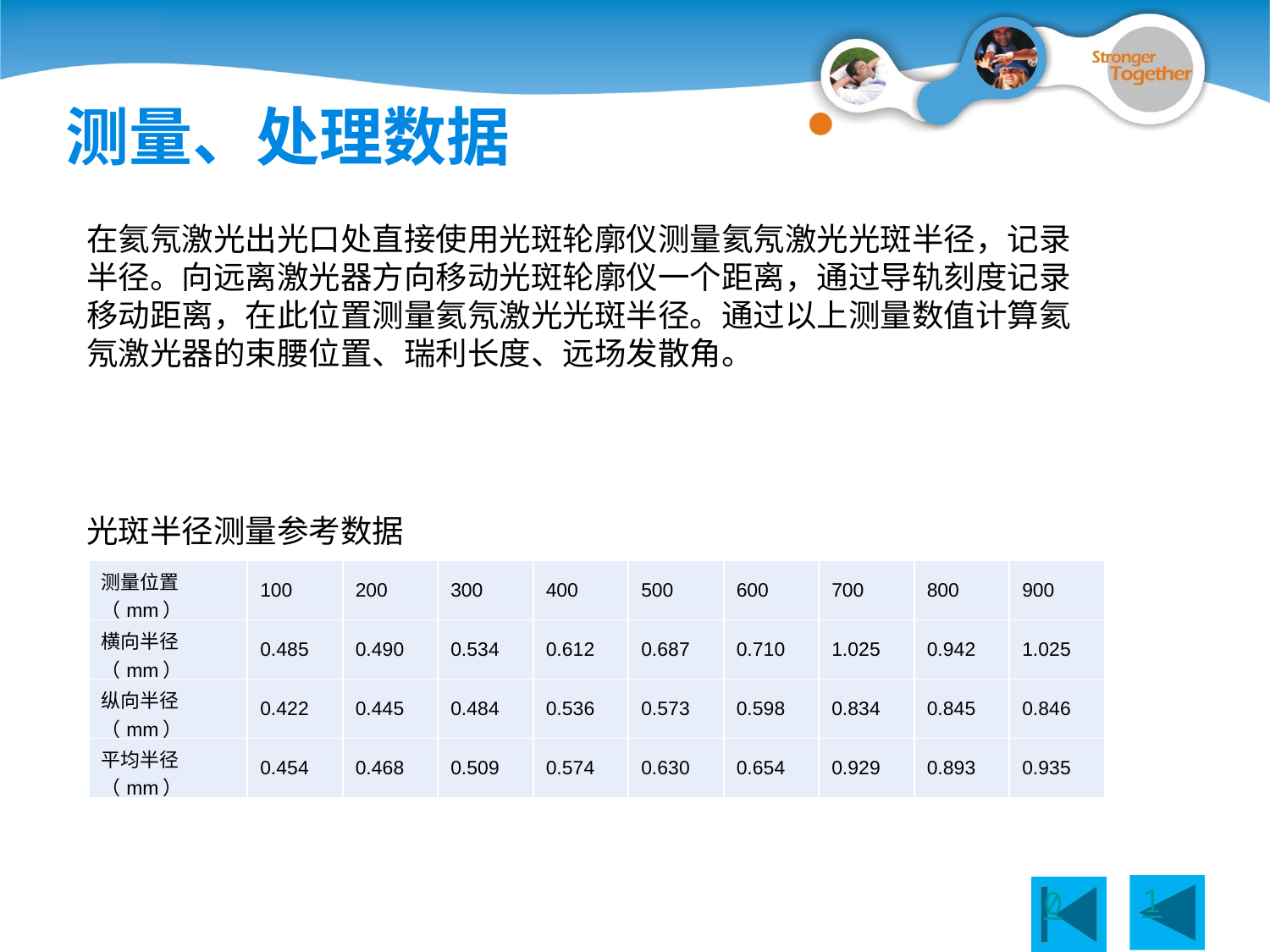

测量、处理数据
在氦氖激光出光口处直接使用光斑轮廓仪测量氦氖激光光斑半径，记录半径。向远离激光器方向移动光斑轮廓仪一个距离，通过导轨刻度记录移动距离，在此位置测量氦氖激光光斑半径。通过以上测量数值计算氦氖激光器的束腰位置、瑞利长度、远场发散角。
光斑半径测量参考数据
| 测量位置（mm） | 100 | 200 | 300 | 400 | 500 | 600 | 700 | 800 | 900 |
| --- | --- | --- | --- | --- | --- | --- | --- | --- | --- |
| 横向半径（mm） | 0.485 | 0.490 | 0.534 | 0.612 | 0.687 | 0.710 | 1.025 | 0.942 | 1.025 |
| 纵向半径（mm） | 0.422 | 0.445 | 0.484 | 0.536 | 0.573 | 0.598 | 0.834 | 0.845 | 0.846 |
| 平均半径（mm） | 0.454 | 0.468 | 0.509 | 0.574 | 0.630 | 0.654 | 0.929 | 0.893 | 0.935 |
1
0